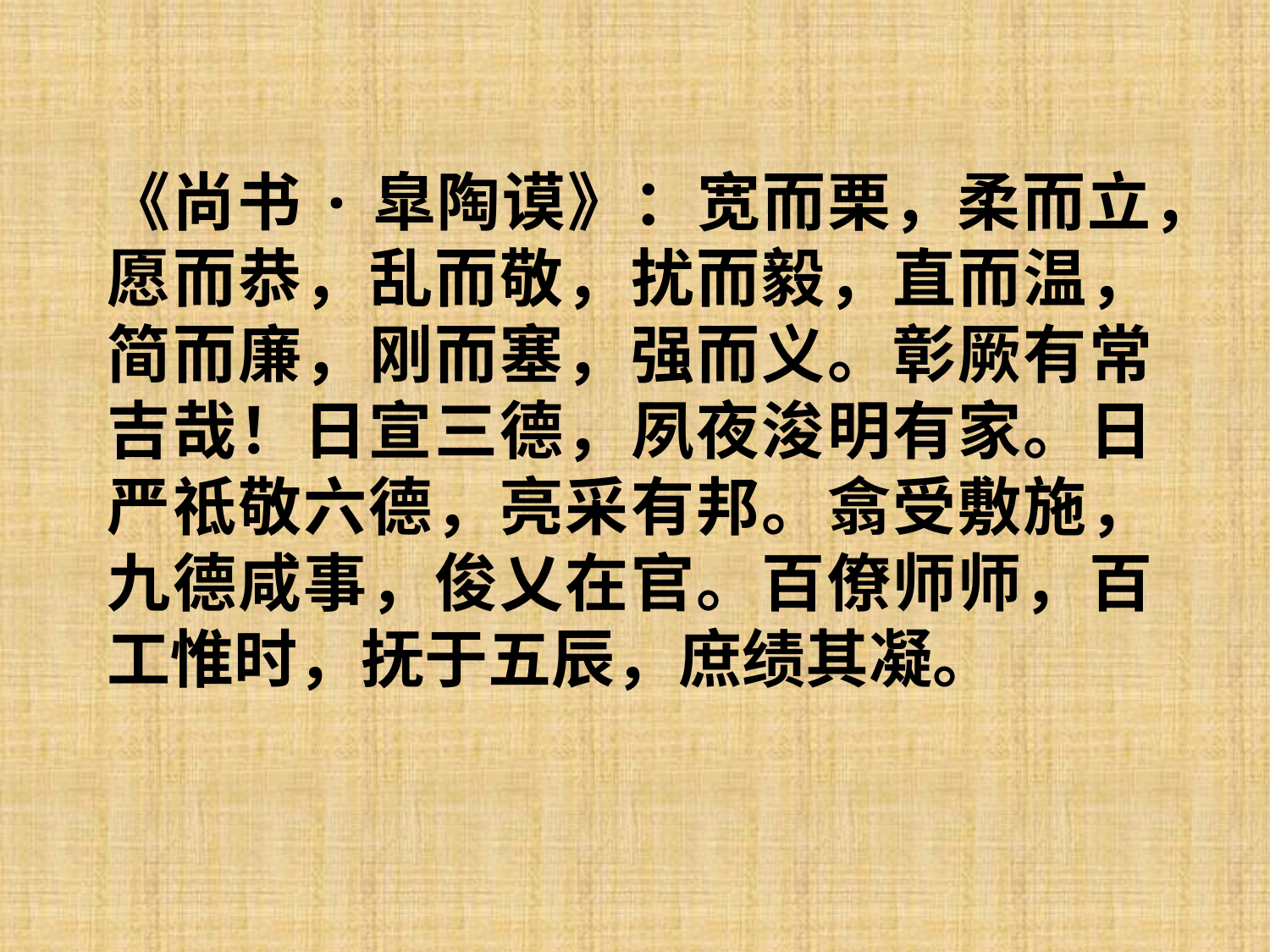

《尚书·皐陶谟》：宽而栗，柔而立，愿而恭，乱而敬，扰而毅，直而温，简而廉，刚而塞，强而义。彰厥有常吉哉！日宣三德，夙夜浚明有家。日严祗敬六德，亮采有邦。翕受敷施，九德咸事，俊乂在官。百僚师师，百工惟时，抚于五辰，庶绩其凝。